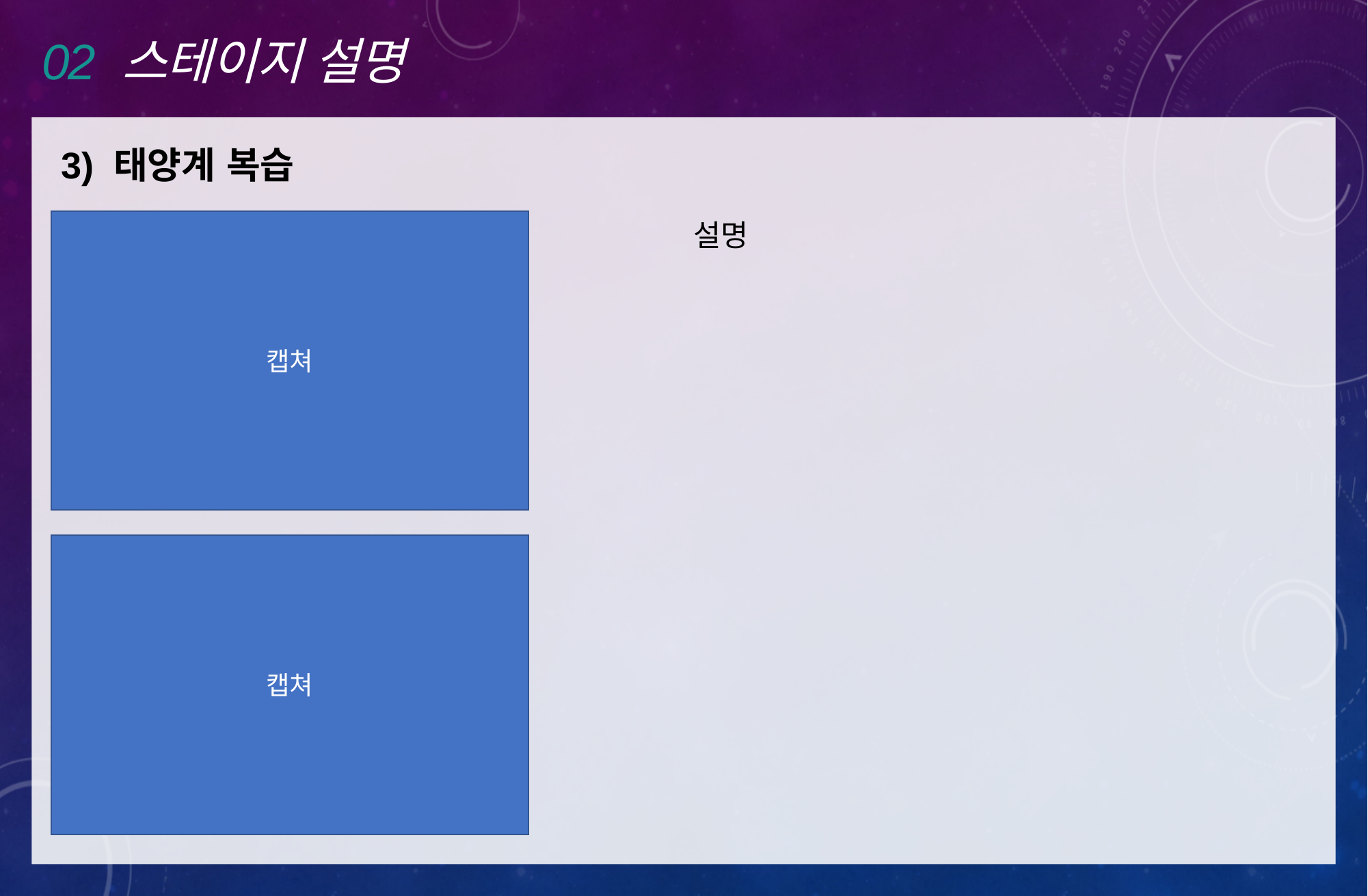

02 스테이지 설명

3) 태양계 복습
캡쳐
설명
캡쳐